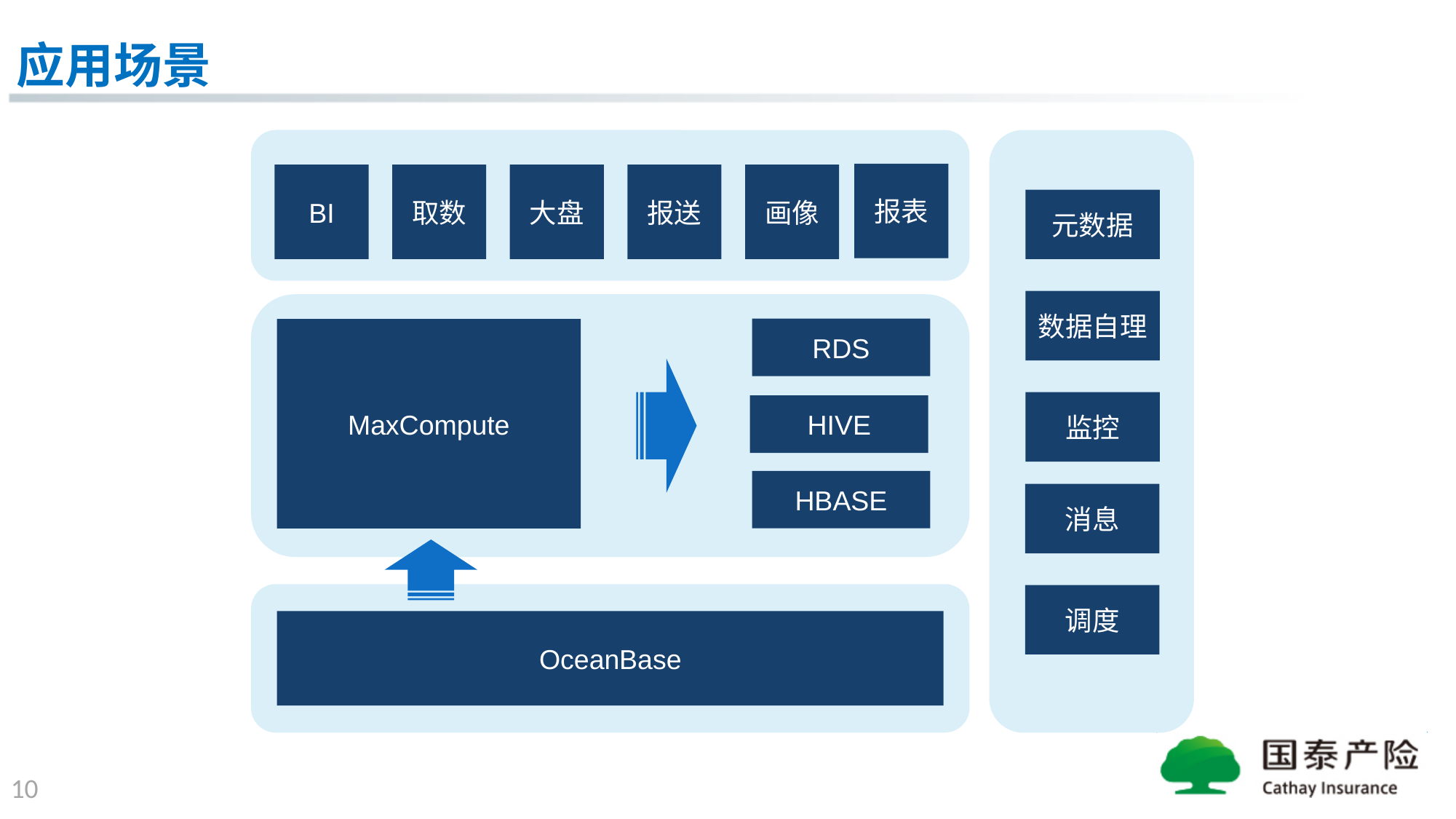

应用场景

报表
BI
取数
大盘
报送
画像
元数据
数据自理

RDS
MaxCompute

监控
HIVE
HBASE
消息

调度
OceanBase
10